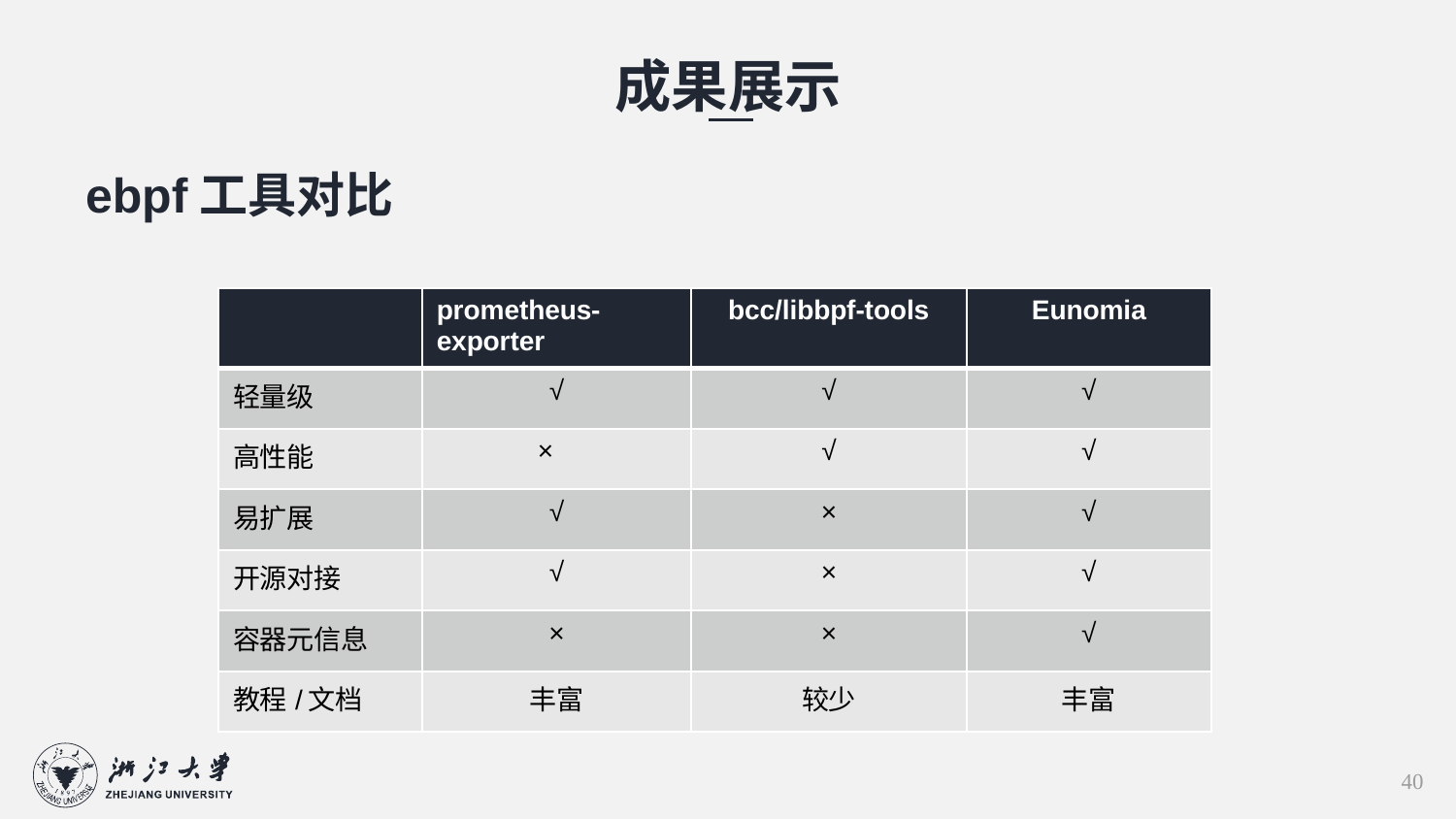

成果展示
ebpf工具对比
|  | prometheus-exporter | bcc/libbpf-tools | Eunomia |
| --- | --- | --- | --- |
| 轻量级 | √ | √ | √ |
| 高性能 | × | √ | √ |
| 易扩展 | √ | × | √ |
| 开源对接 | √ | × | √ |
| 容器元信息 | × | × | √ |
| 教程/文档 | 丰富 | 较少 | 丰富 |
40